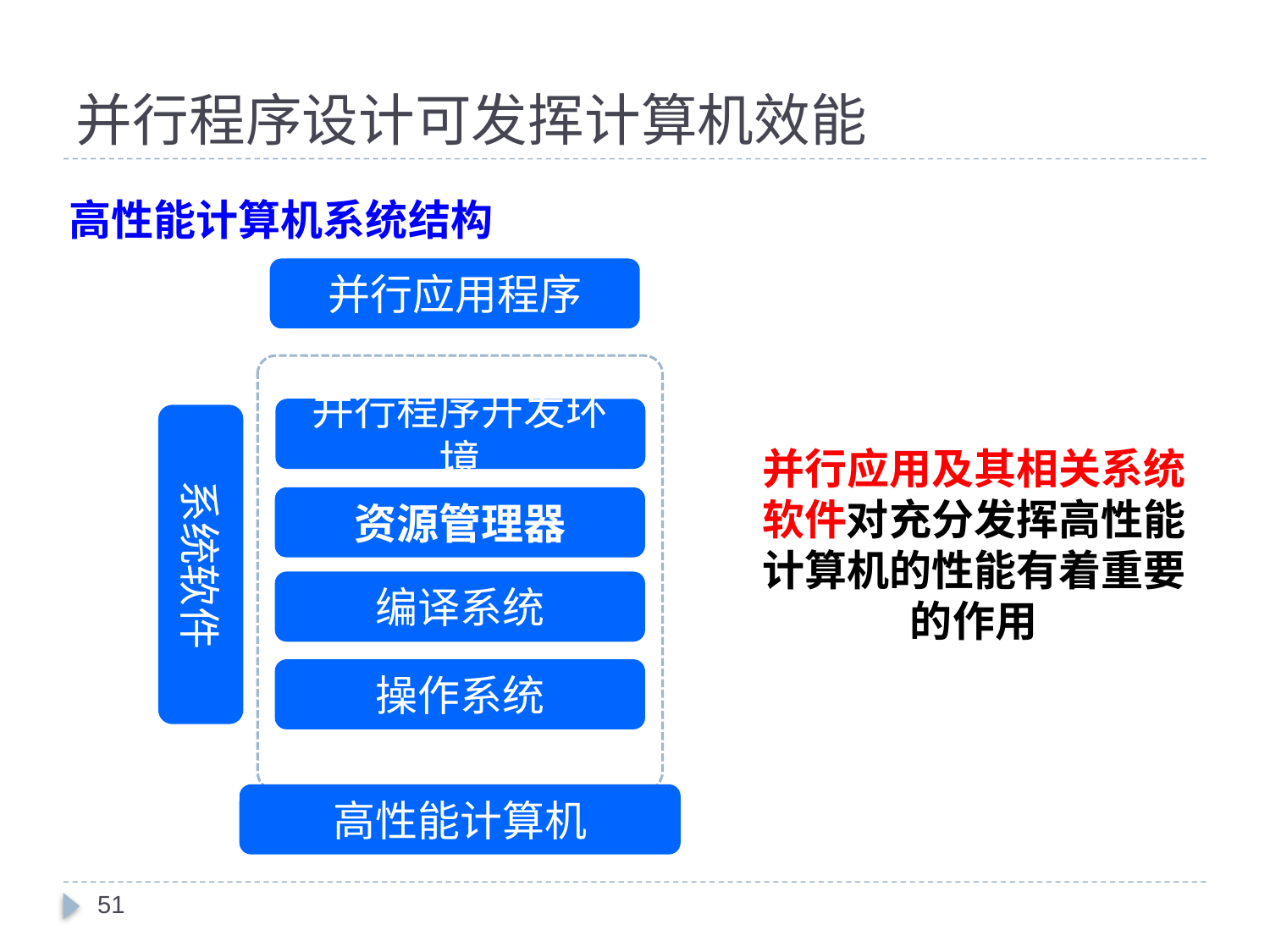

# 并行程序设计可发挥计算机效能
高性能计算机系统结构
并行应用程序

并行程序开发环境
系统软件
并行应用及其相关系统软件对充分发挥高性能计算机的性能有着重要的作用
资源管理器
编译系统
操作系统
高性能计算机
51